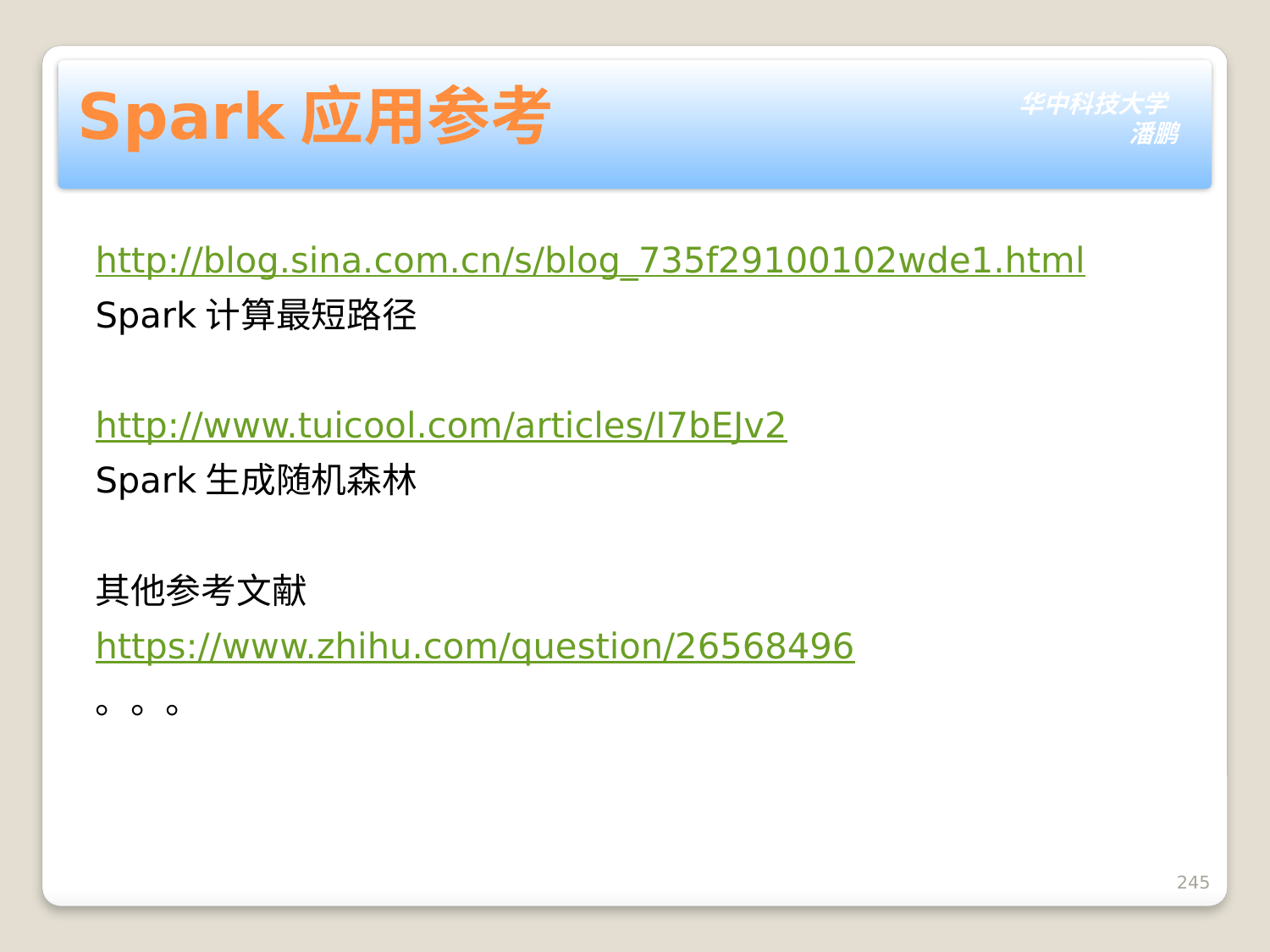

# Spark应用参考
http://blog.sina.com.cn/s/blog_735f29100102wde1.html
Spark计算最短路径

http://www.tuicool.com/articles/I7bEJv2
Spark生成随机森林

其他参考文献
https://www.zhihu.com/question/26568496
。。。
245